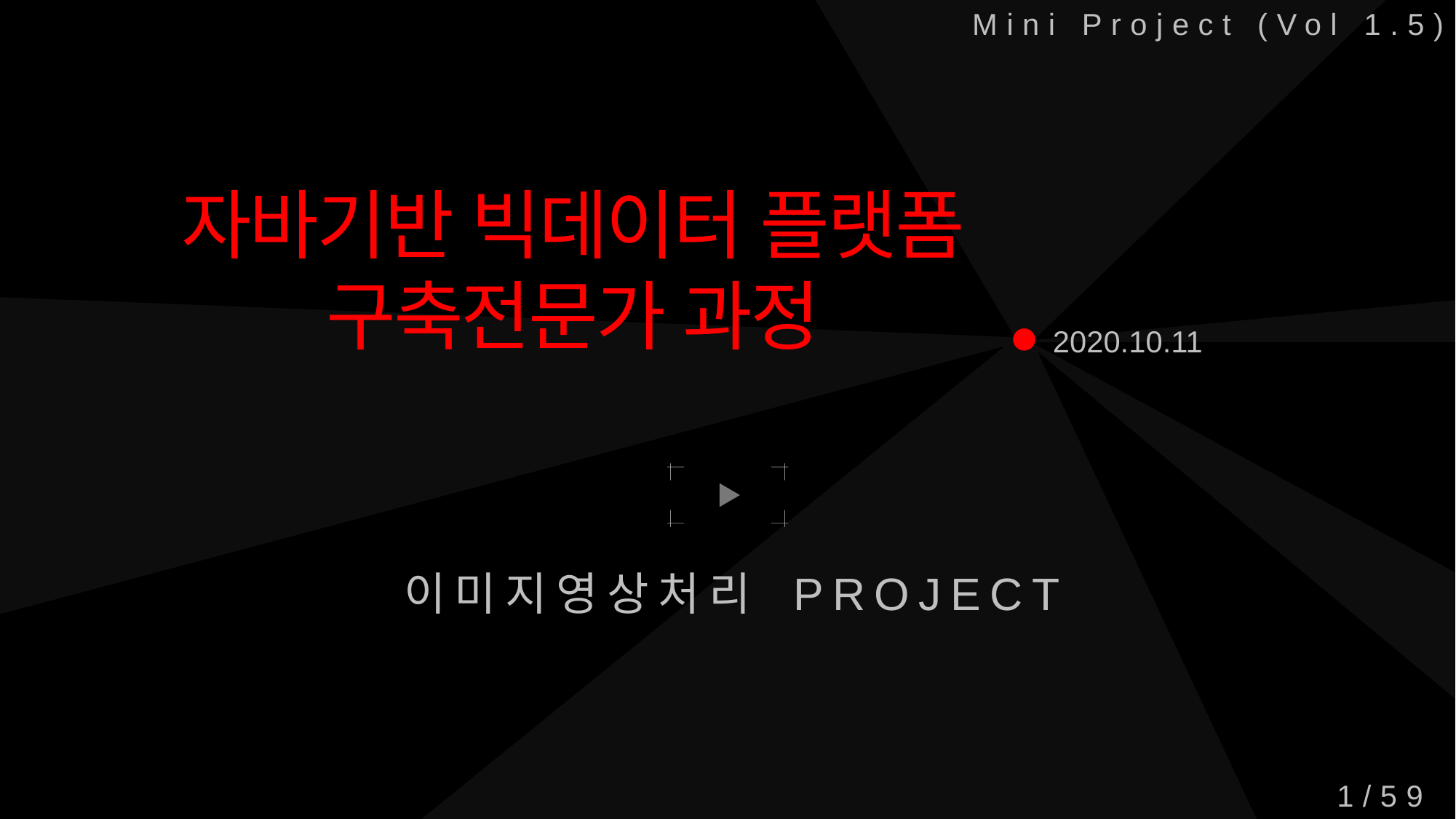

Mini Project (Vol 1.5)

자바기반 빅데이터 플랫폼
구축전문가 과정
2020.10.11

이미지영상처리 PROJECT
1/59